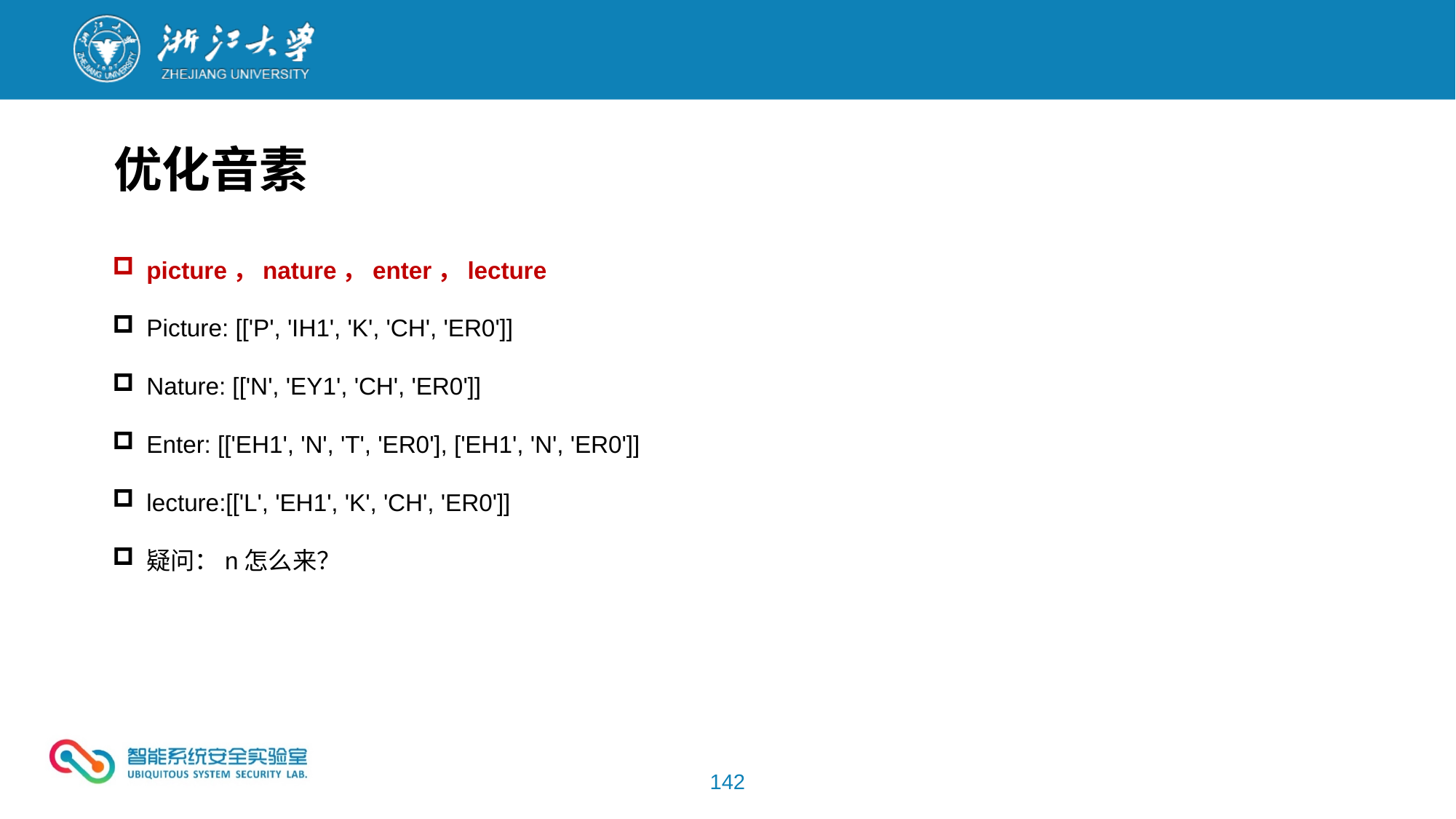

优化音素
picture，nature，enter，lecture
Picture: [['P', 'IH1', 'K', 'CH', 'ER0']]
Nature: [['N', 'EY1', 'CH', 'ER0']]
Enter: [['EH1', 'N', 'T', 'ER0'], ['EH1', 'N', 'ER0']]
lecture:[['L', 'EH1', 'K', 'CH', 'ER0']]
疑问：n怎么来？